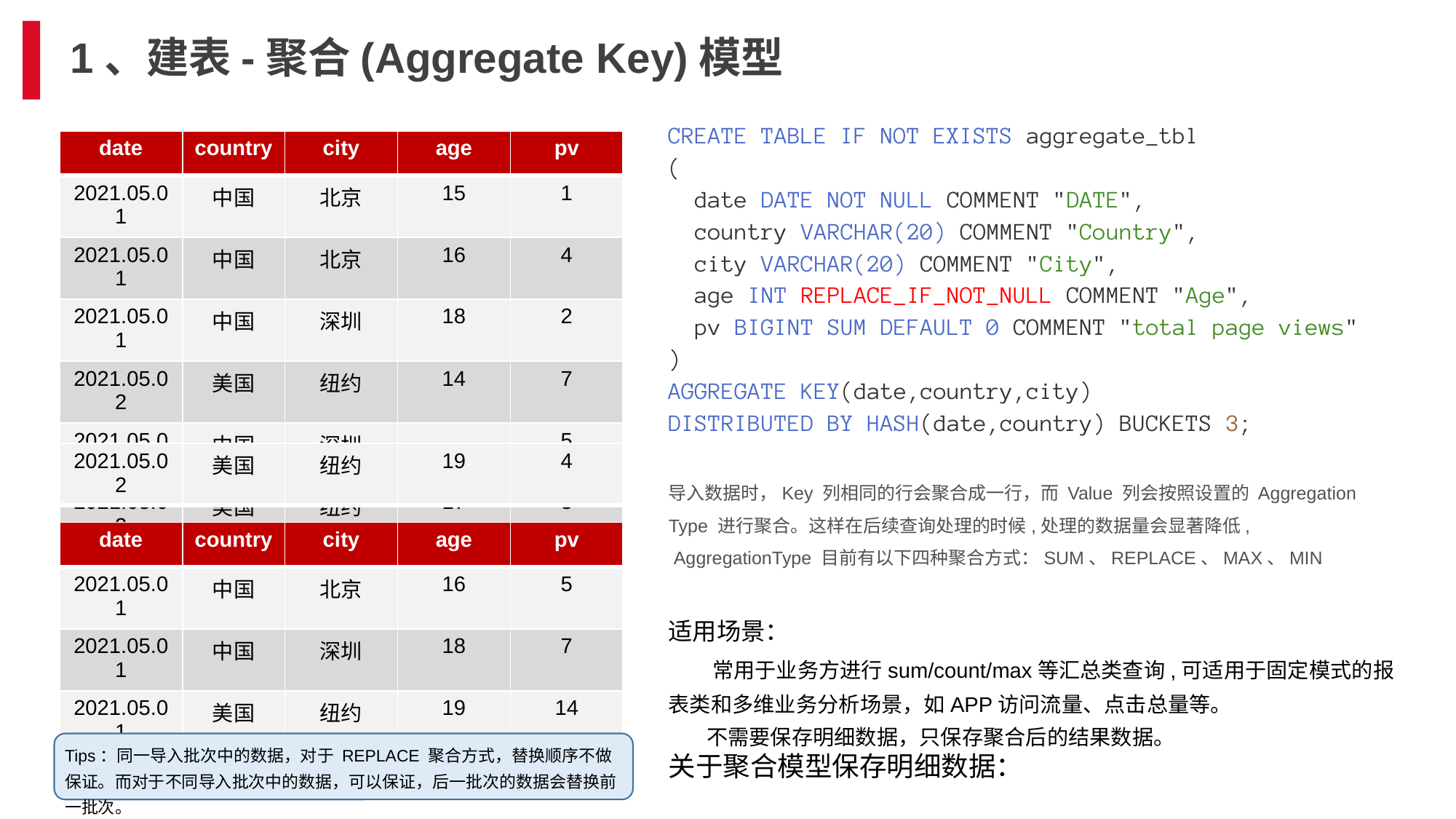

# 1、建表-聚合(Aggregate Key)模型
CREATE TABLE IF NOT EXISTS aggregate_tbl
(
  date DATE NOT NULL COMMENT "DATE",
  country VARCHAR(20) COMMENT "Country",
  city VARCHAR(20) COMMENT "City",
  age INT REPLACE_IF_NOT_NULL COMMENT "Age",
  pv BIGINT SUM DEFAULT 0 COMMENT "total page views"
)
AGGREGATE KEY(date,country,city)
DISTRIBUTED BY HASH(date,country) BUCKETS 3;
| date | country | city | age | pv |
| --- | --- | --- | --- | --- |
| 2021.05.01 | 中国 | 北京 | 15 | 1 |
| 2021.05.01 | 中国 | 北京 | 16 | 4 |
| 2021.05.01 | 中国 | 深圳 | 18 | 2 |
| 2021.05.02 | 美国 | 纽约 | 14 | 7 |
| 2021.05.01 | 中国 | 深圳 |  | 5 |
| 2021.05.02 | 美国 | 纽约 | 17 | 3 |
| 2021.05.02 | 美国 | 纽约 | 19 | 4 |
| --- | --- | --- | --- | --- |
导入数据时，Key 列相同的行会聚合成一行，而 Value 列会按照设置的 Aggregation Type 进行聚合。这样在后续查询处理的时候,处理的数据量会显著降低,
 AggregationType 目前有以下四种聚合方式：SUM、REPLACE、MAX、MIN
| date | country | city | age | pv |
| --- | --- | --- | --- | --- |
| 2021.05.01 | 中国 | 北京 | 16 | 5 |
| 2021.05.01 | 中国 | 深圳 | 18 | 7 |
| 2021.05.01 | 美国 | 纽约 | 19 | 14 |
适用场景：
       常用于业务方进行sum/count/max等汇总类查询,可适用于固定模式的报表类和多维业务分析场景，如APP访问流量、点击总量等。
       不需要保存明细数据，只保存聚合后的结果数据。
关于聚合模型保存明细数据：

Tips：同一导入批次中的数据，对于 REPLACE 聚合方式，替换顺序不做保证。而对于不同导入批次中的数据，可以保证，后一批次的数据会替换前一批次。